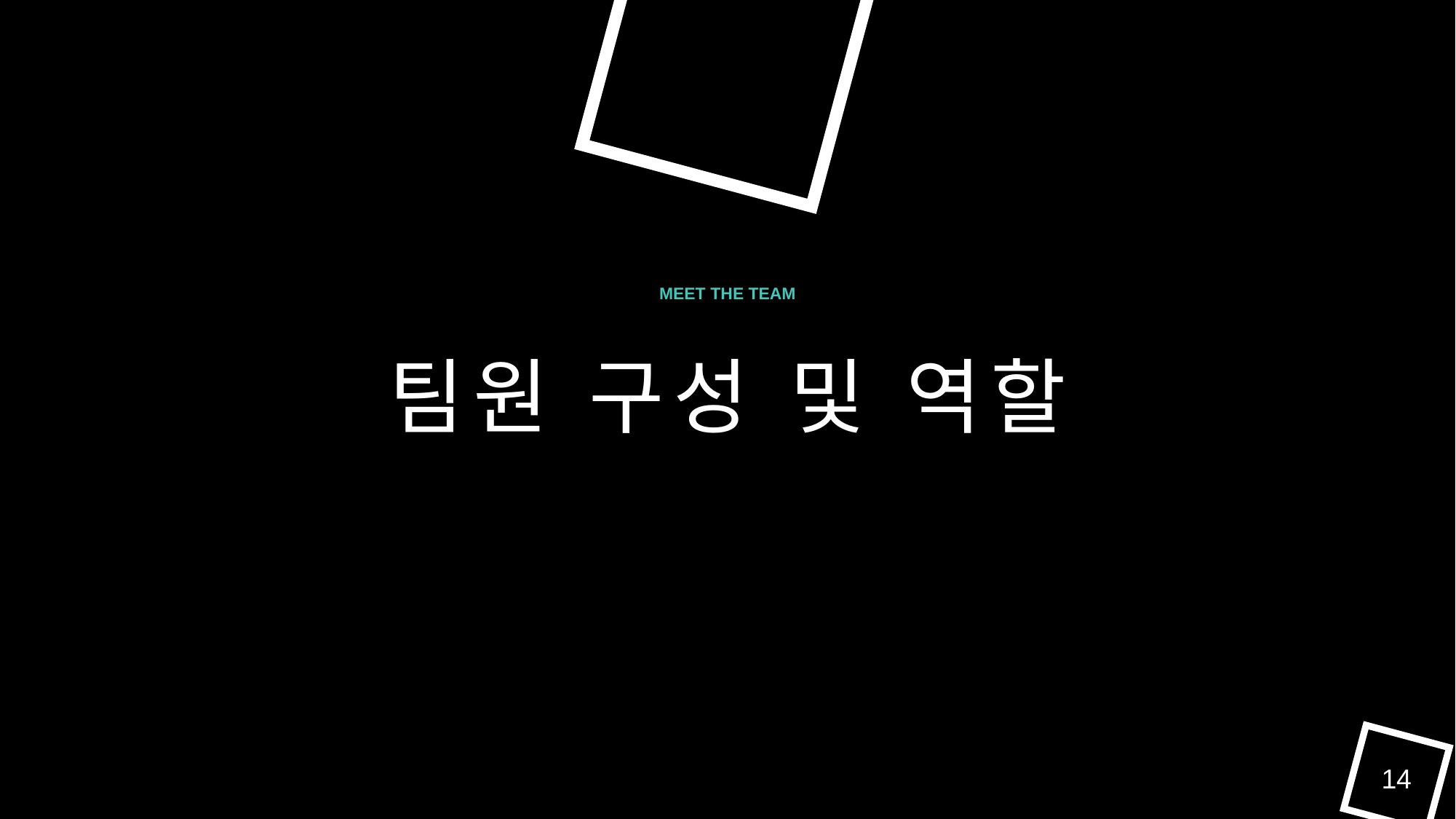

MEET THE TEAM
팀원 구성 및 역할